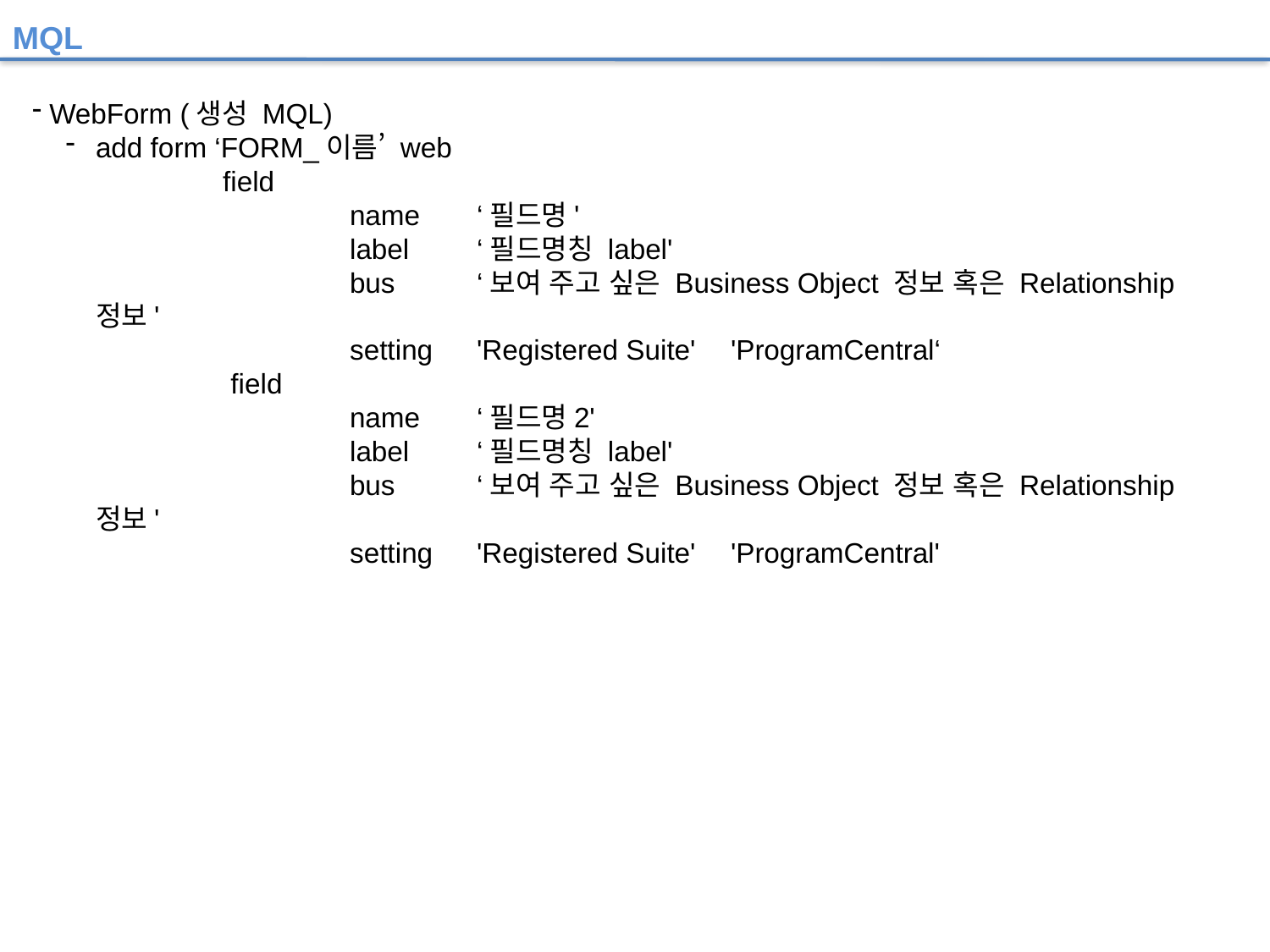

MQL
 WebForm (생성 MQL)
add form ‘FORM_이름’ web
	field
		name 	‘필드명'
		label	‘필드명칭 label'
		bus	‘보여 주고 싶은 Business Object 정보 혹은 Relationship 정보'
		setting	'Registered Suite'	'ProgramCentral‘
	 field
		name 	‘필드명2'
		label	‘필드명칭 label'
		bus	‘보여 주고 싶은 Business Object 정보 혹은 Relationship 정보'
		setting	'Registered Suite'	'ProgramCentral'